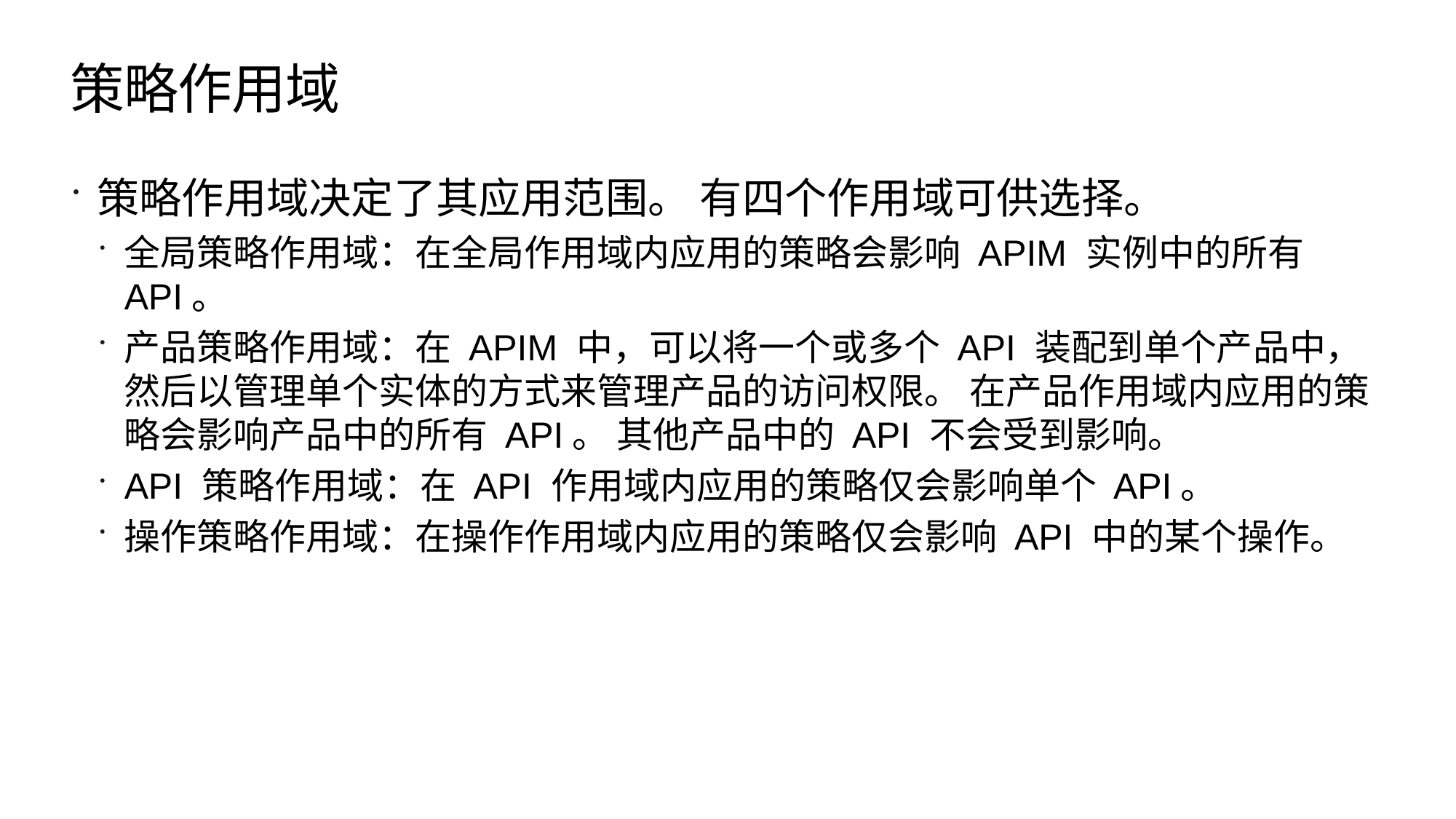

# 策略作用域
策略作用域决定了其应用范围。 有四个作用域可供选择。
全局策略作用域：在全局作用域内应用的策略会影响 APIM 实例中的所有 API。
产品策略作用域：在 APIM 中，可以将一个或多个 API 装配到单个产品中，然后以管理单个实体的方式来管理产品的访问权限。 在产品作用域内应用的策略会影响产品中的所有 API。 其他产品中的 API 不会受到影响。
API 策略作用域：在 API 作用域内应用的策略仅会影响单个 API。
操作策略作用域：在操作作用域内应用的策略仅会影响 API 中的某个操作。